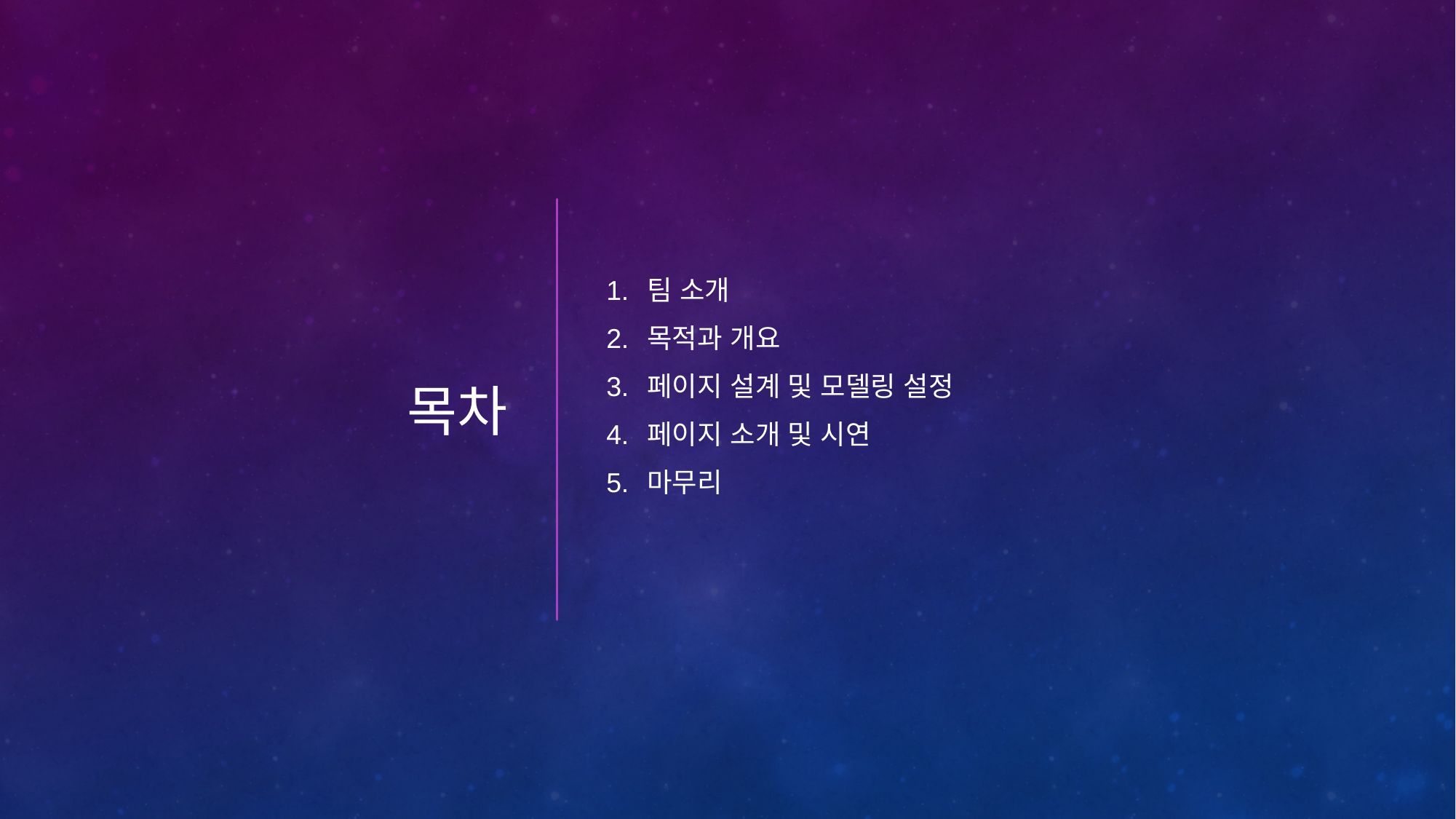

# 목차
팀 소개
목적과 개요
페이지 설계 및 모델링 설정
페이지 소개 및 시연
마무리